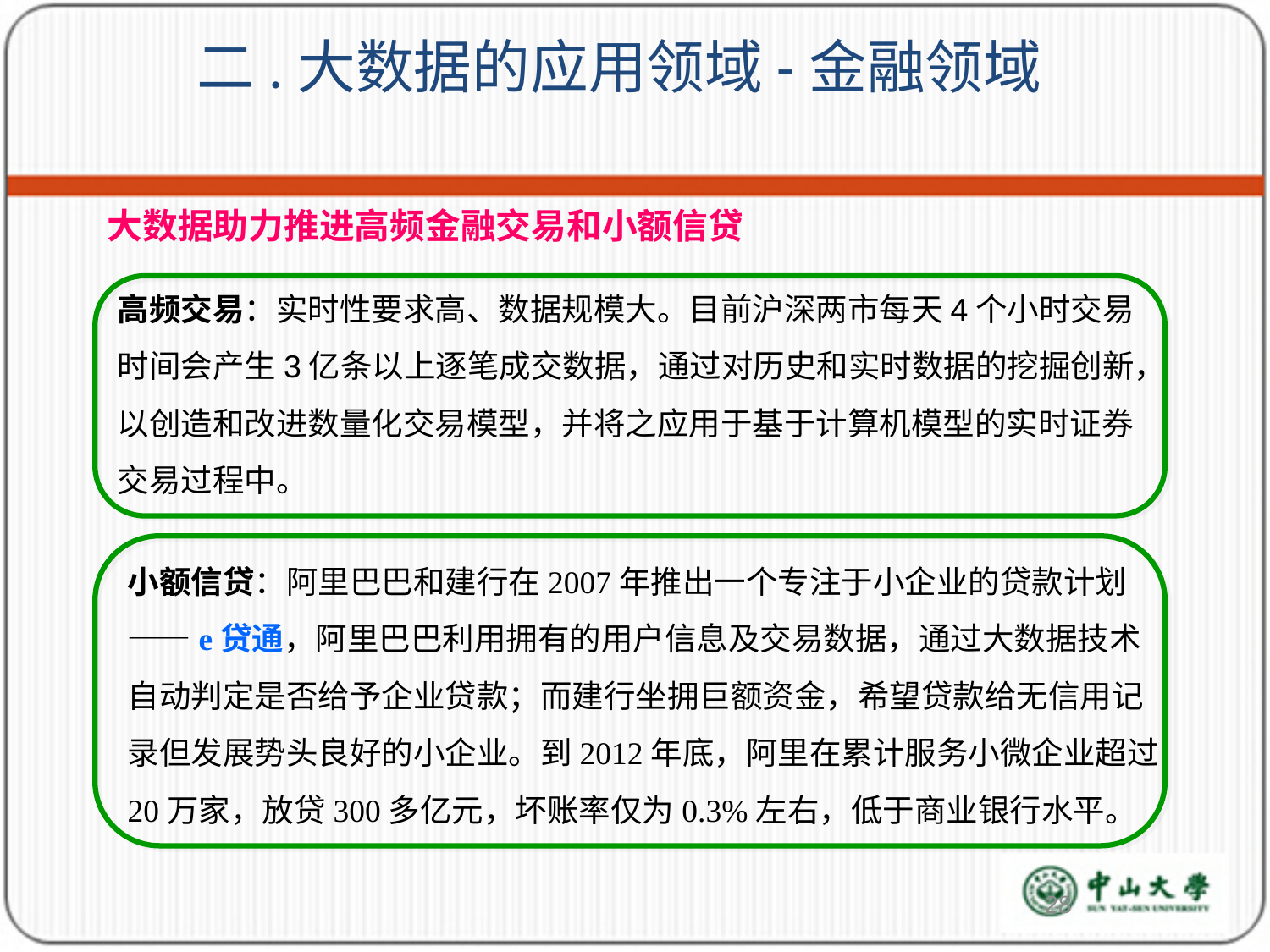

二.大数据的应用领域-金融领域
大数据助力推进高频金融交易和小额信贷
高频交易：实时性要求高、数据规模大。目前沪深两市每天4个小时交易时间会产生3亿条以上逐笔成交数据，通过对历史和实时数据的挖掘创新，以创造和改进数量化交易模型，并将之应用于基于计算机模型的实时证券交易过程中。

小额信贷：阿里巴巴和建行在2007年推出一个专注于小企业的贷款计划——e贷通，阿里巴巴利用拥有的用户信息及交易数据，通过大数据技术自动判定是否给予企业贷款；而建行坐拥巨额资金，希望贷款给无信用记录但发展势头良好的小企业。到2012年底，阿里在累计服务小微企业超过20万家，放贷300多亿元，坏账率仅为0.3%左右，低于商业银行水平。
28